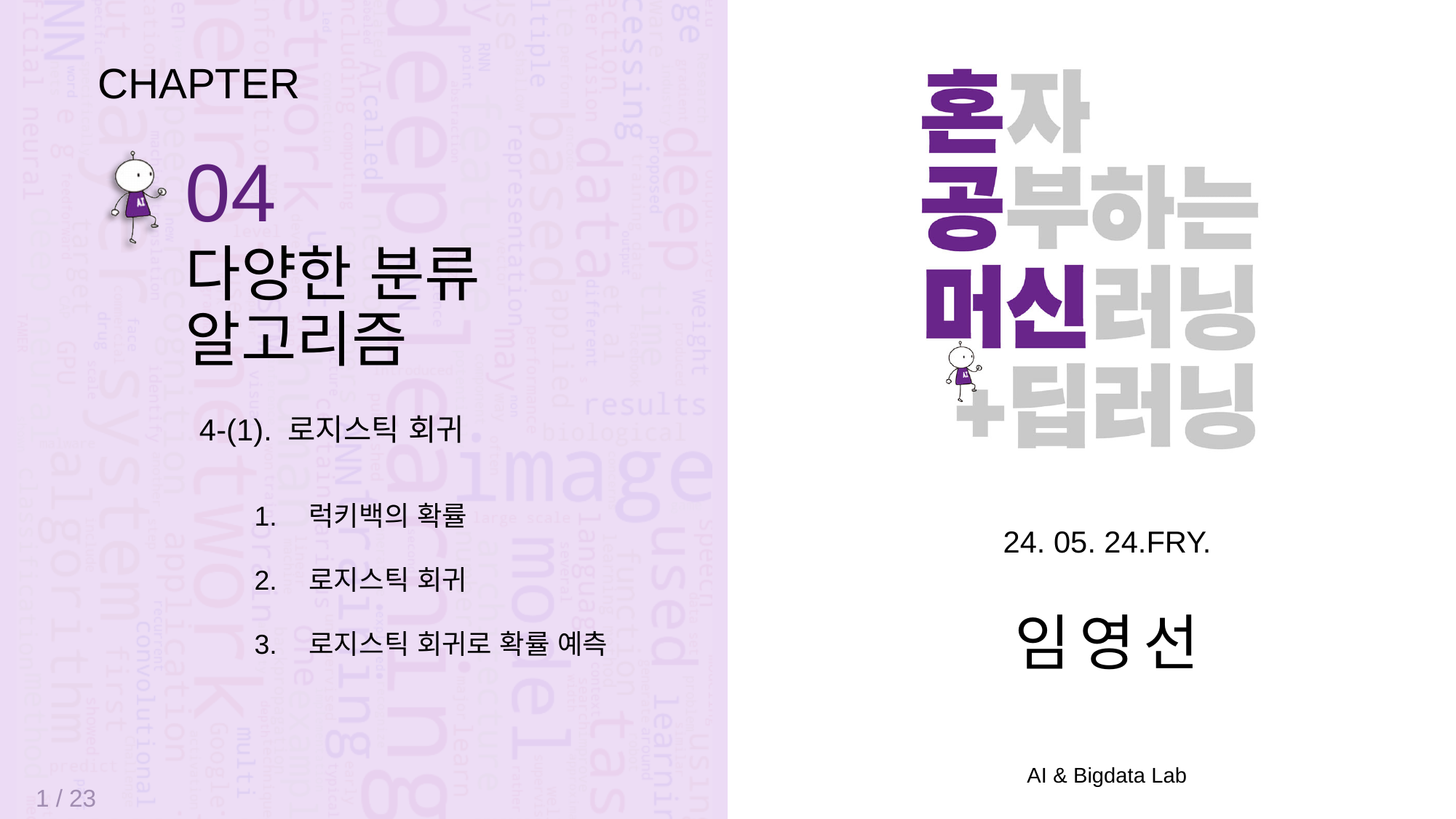

CHAPTER
04
다양한 분류
알고리즘
4-(1). 로지스틱 회귀
럭키백의 확률
로지스틱 회귀
로지스틱 회귀로 확률 예측
24. 05. 24.FRY.
임영선
1 / 23